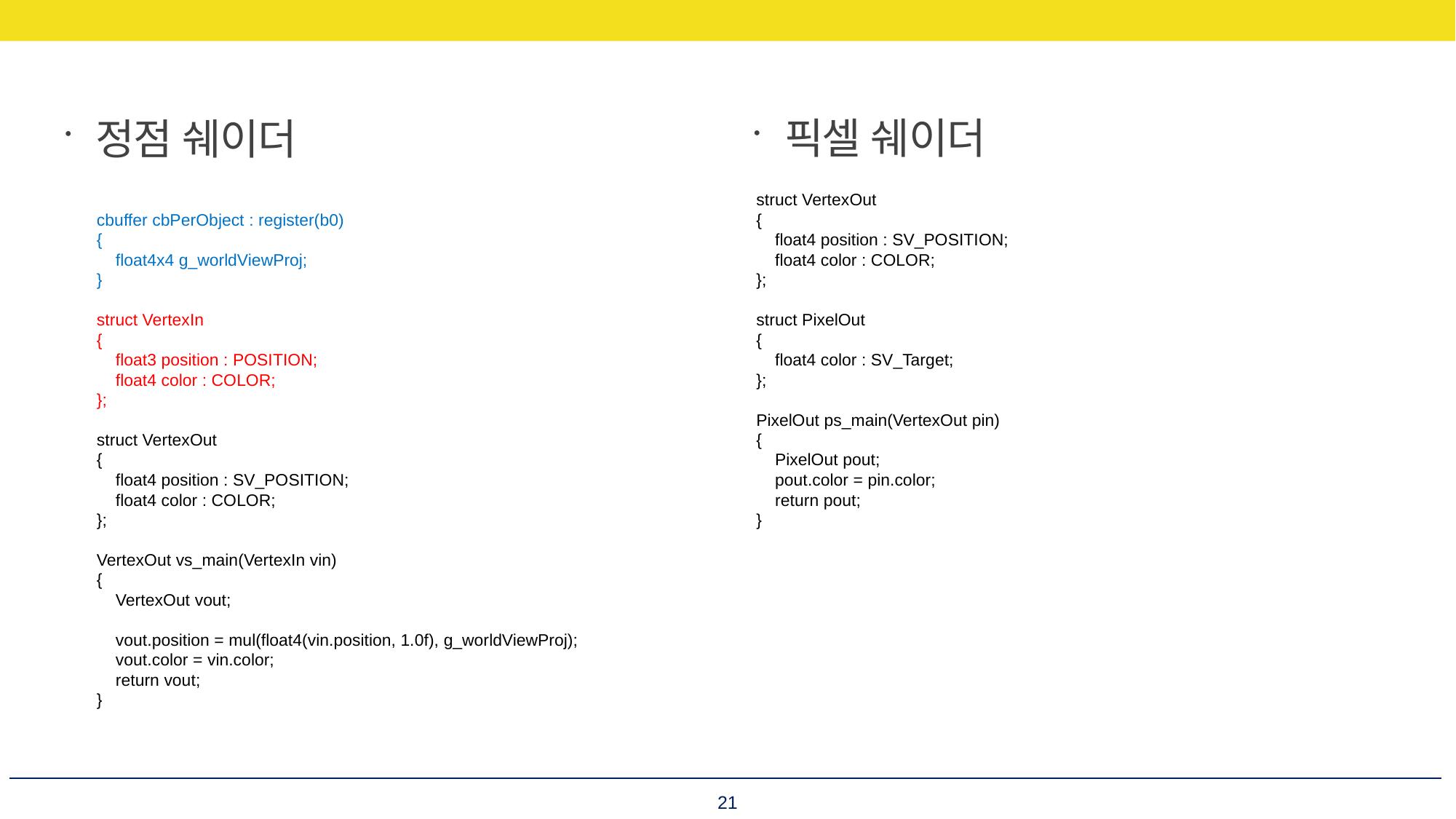

픽셀 쉐이더
정점 쉐이더

cbuffer cbPerObject : register(b0)
{
    float4x4 g_worldViewProj;
}

struct VertexIn
{
    float3 position : POSITION;
    float4 color : COLOR;
};

struct VertexOut
{
    float4 position : SV_POSITION;
    float4 color : COLOR;
};

VertexOut vs_main(VertexIn vin)
{
    VertexOut vout;

    vout.position = mul(float4(vin.position, 1.0f), g_worldViewProj);
    vout.color = vin.color;
    return vout;
}
struct VertexOut
{
    float4 position : SV_POSITION;
    float4 color : COLOR;
};

struct PixelOut
{
    float4 color : SV_Target;
};

PixelOut ps_main(VertexOut pin)
{
    PixelOut pout;
    pout.color = pin.color;
    return pout;
}

21